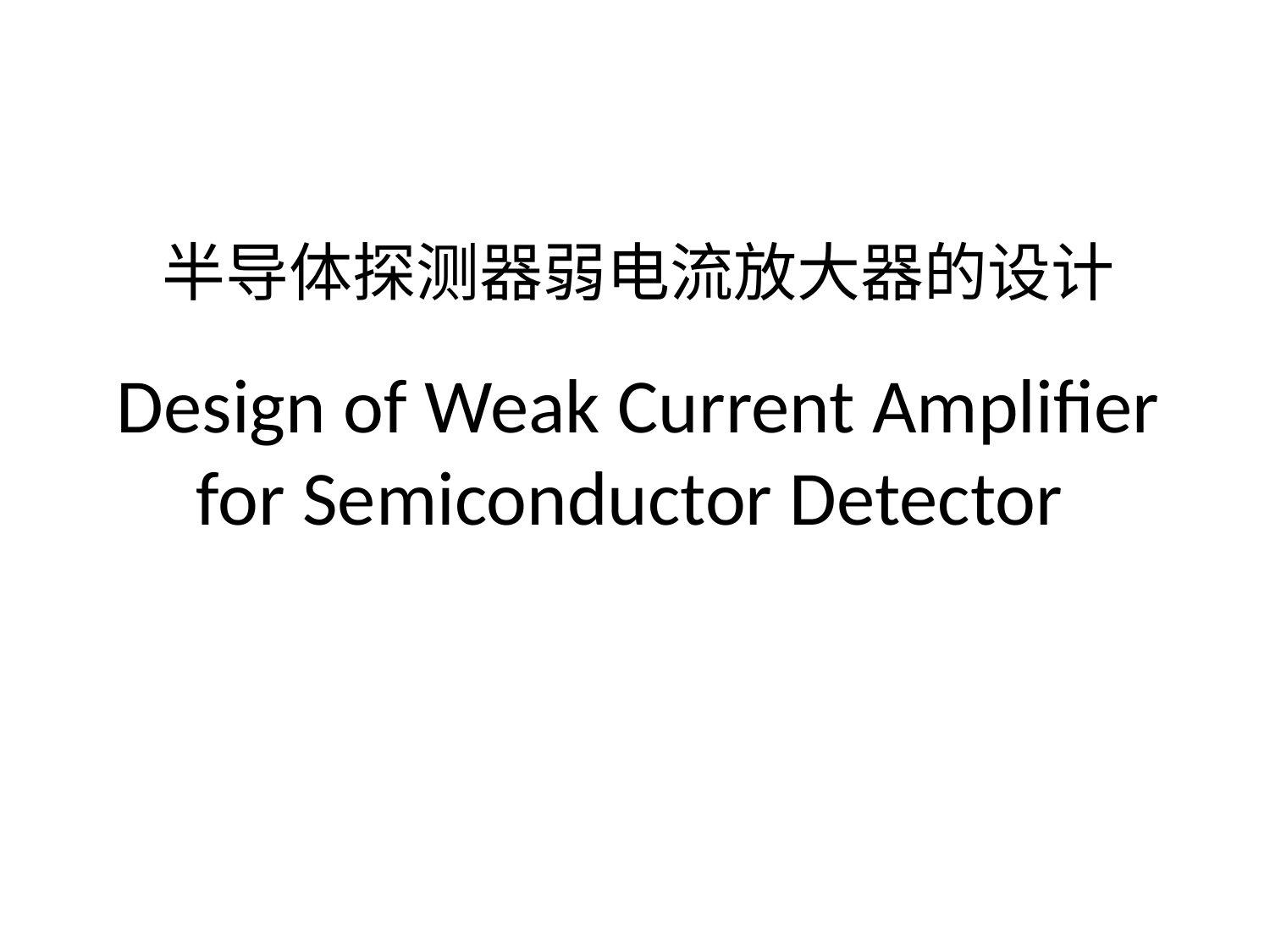

半导体探测器弱电流放大器的设计
# Design of Weak Current Amplifier for Semiconductor Detector